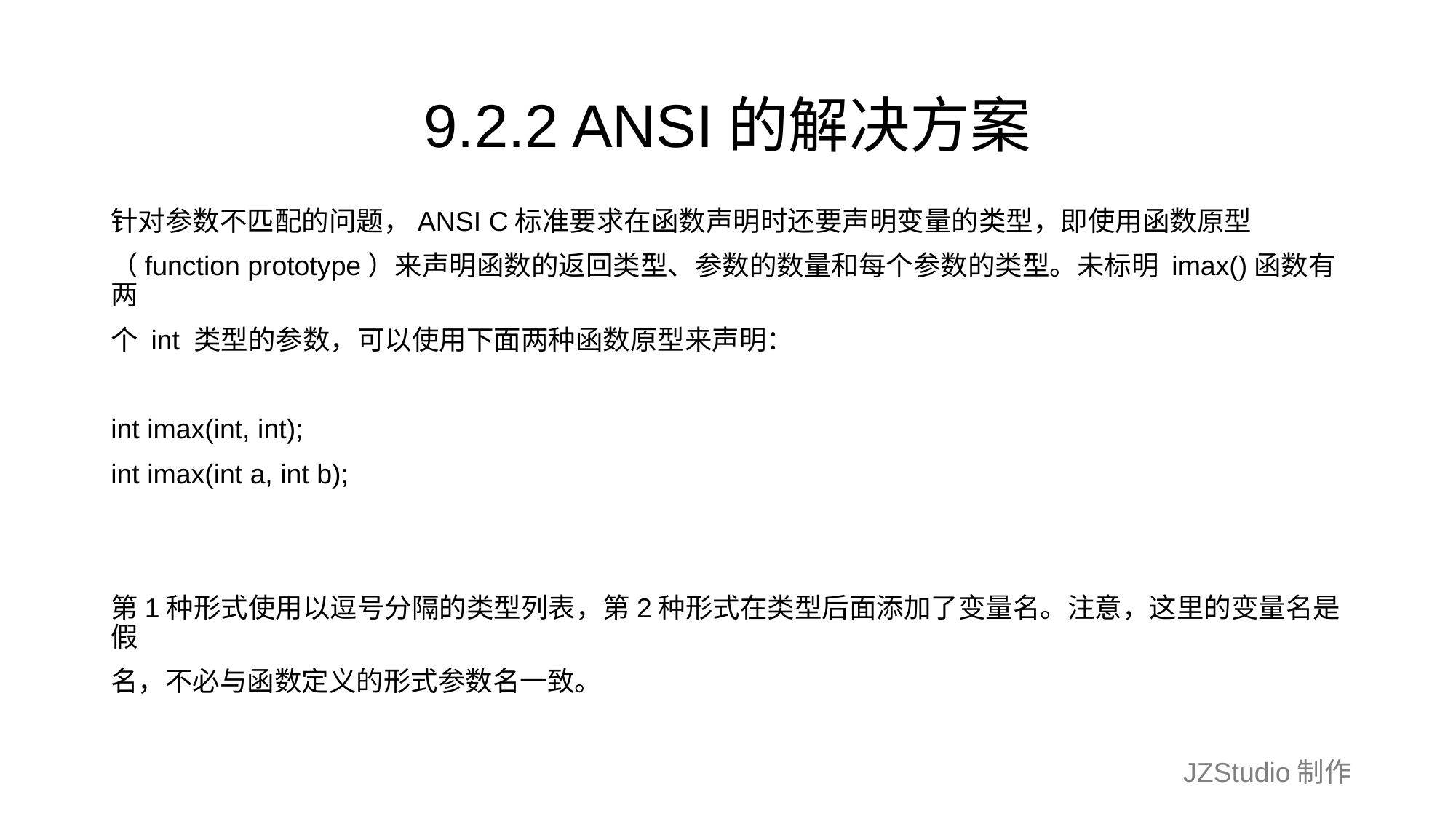

# 9.2.2 ANSI的解决方案
针对参数不匹配的问题，ANSI C标准要求在函数声明时还要声明变量的类型，即使用函数原型
（function prototype）来声明函数的返回类型、参数的数量和每个参数的类型。未标明 imax()函数有两
个 int 类型的参数，可以使用下面两种函数原型来声明：

int imax(int, int);
int imax(int a, int b);

第1种形式使用以逗号分隔的类型列表，第2种形式在类型后面添加了变量名。注意，这里的变量名是假
名，不必与函数定义的形式参数名一致。